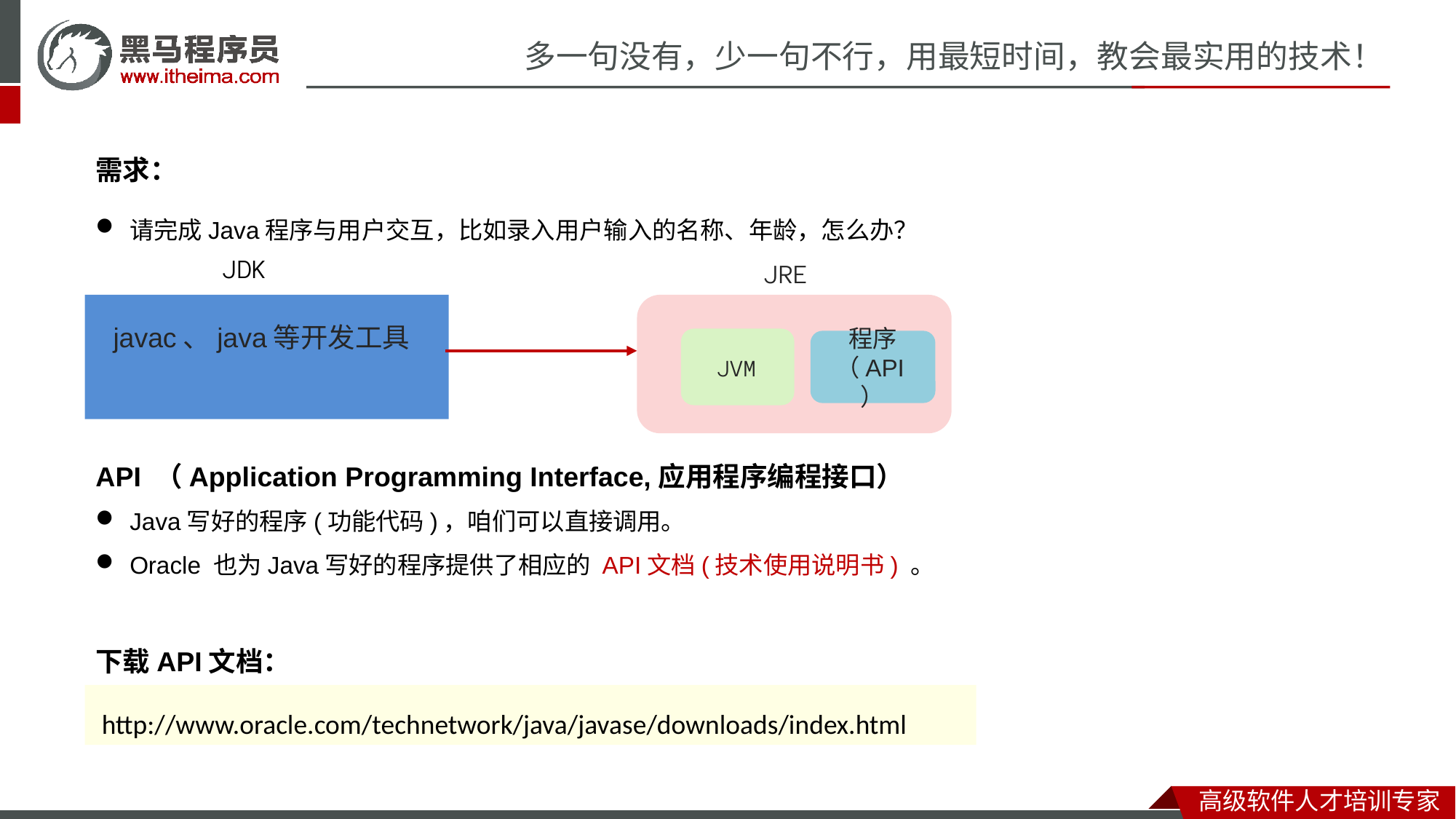

需求：
请完成Java程序与用户交互，比如录入用户输入的名称、年龄，怎么办？
JDK
JRE

javac、java等开发工具
JVM
程序（API）
API （Application Programming Interface,应用程序编程接口）
Java写好的程序(功能代码)，咱们可以直接调用。
Oracle 也为Java写好的程序提供了相应的 API文档(技术使用说明书) 。

下载API文档：
 http://www.oracle.com/technetwork/java/javase/downloads/index.html